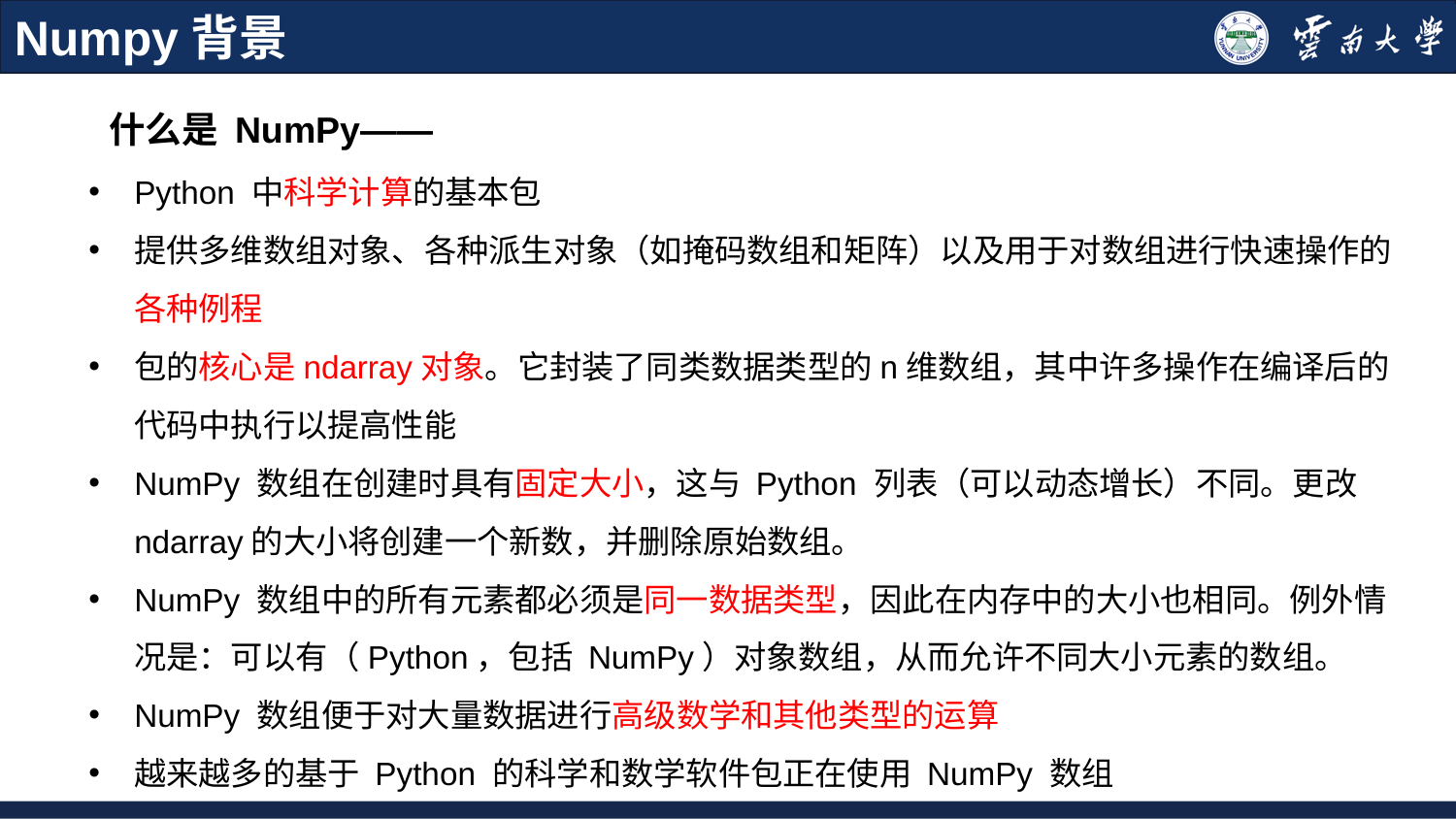

Numpy背景
什么是 NumPy——

Python 中科学计算的基本包
提供多维数组对象、各种派生对象（如掩码数组和矩阵）以及用于对数组进行快速操作的各种例程
包的核心是ndarray对象。它封装了同类数据类型的n维数组，其中许多操作在编译后的代码中执行以提高性能
NumPy 数组在创建时具有固定大小，这与 Python 列表（可以动态增长）不同。更改ndarray的大小将创建一个新数，并删除原始数组。
NumPy 数组中的所有元素都必须是同一数据类型，因此在内存中的大小也相同。例外情况是：可以有（Python，包括 NumPy）对象数组，从而允许不同大小元素的数组。
NumPy 数组便于对大量数据进行高级数学和其他类型的运算
越来越多的基于 Python 的科学和数学软件包正在使用 NumPy 数组